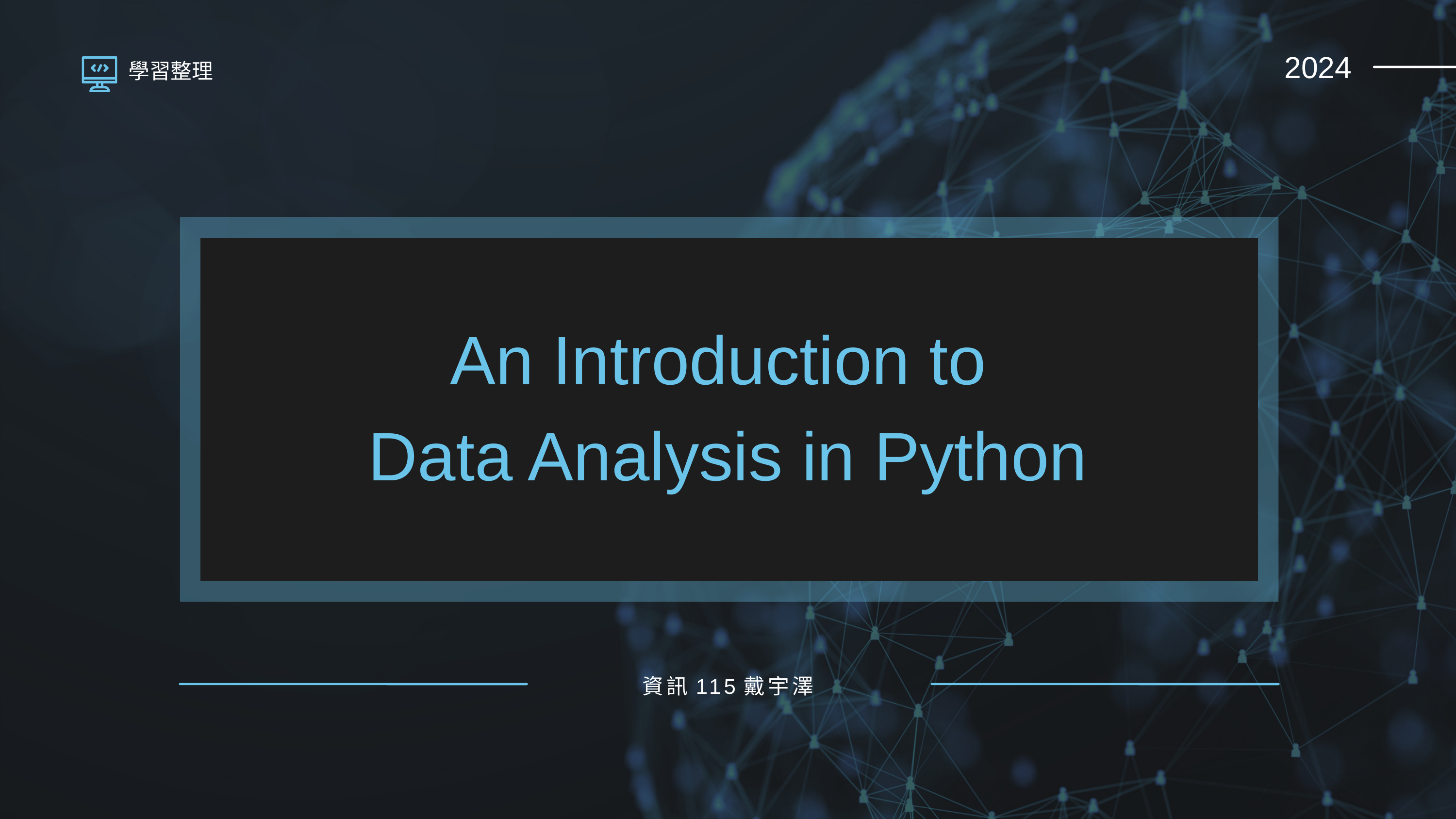

2024
學習整理

An Introduction to
Data Analysis in Python

資訊115戴宇澤